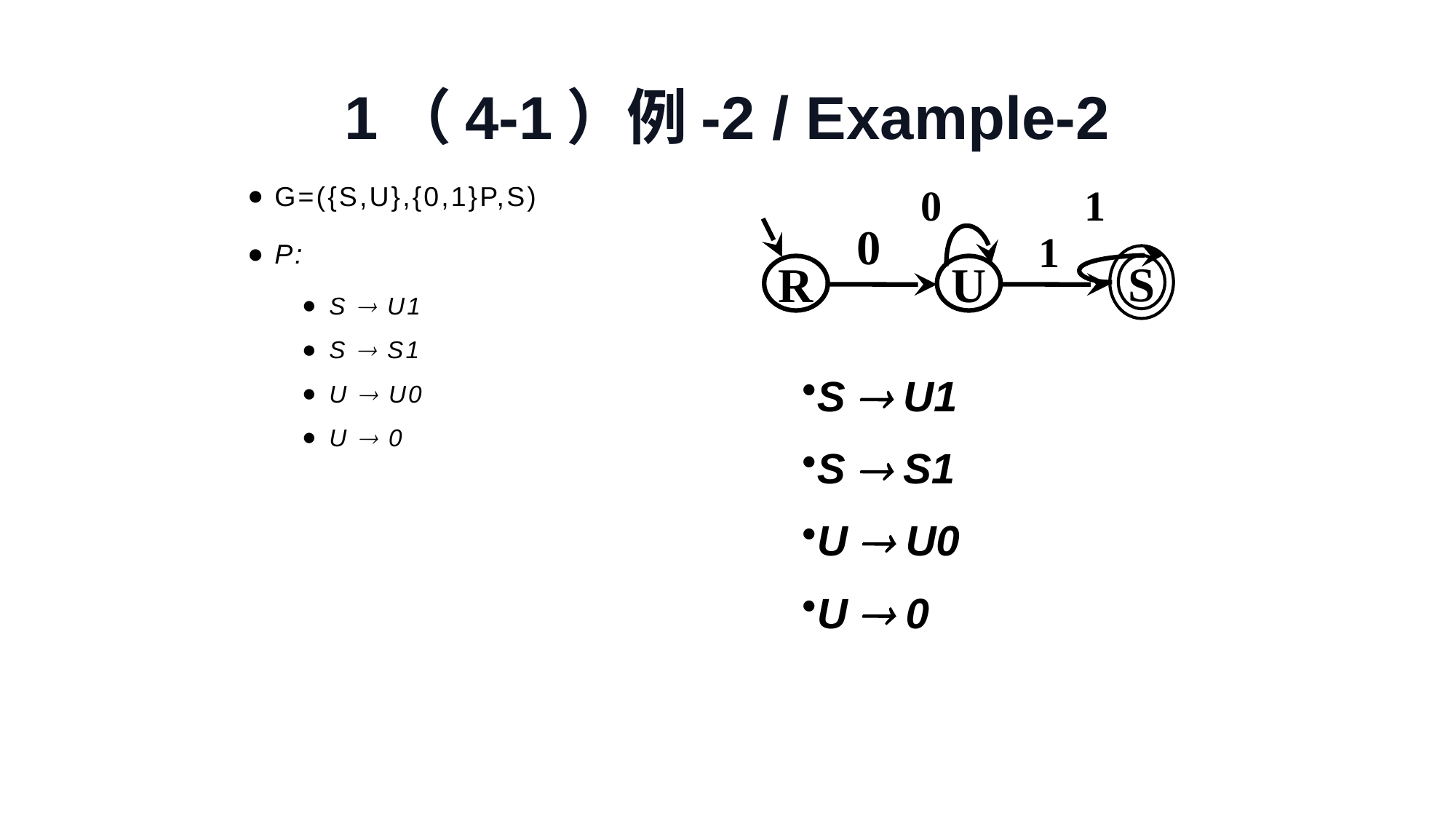

# 1（4-1）例-2 / Example-2
G=({S,U},{0,1}P,S)
P:
S → U1
S → S1
U → U0
U → 0

0
1
0
1

S
R
U

S → U1
S → S1
U → U0
U → 0